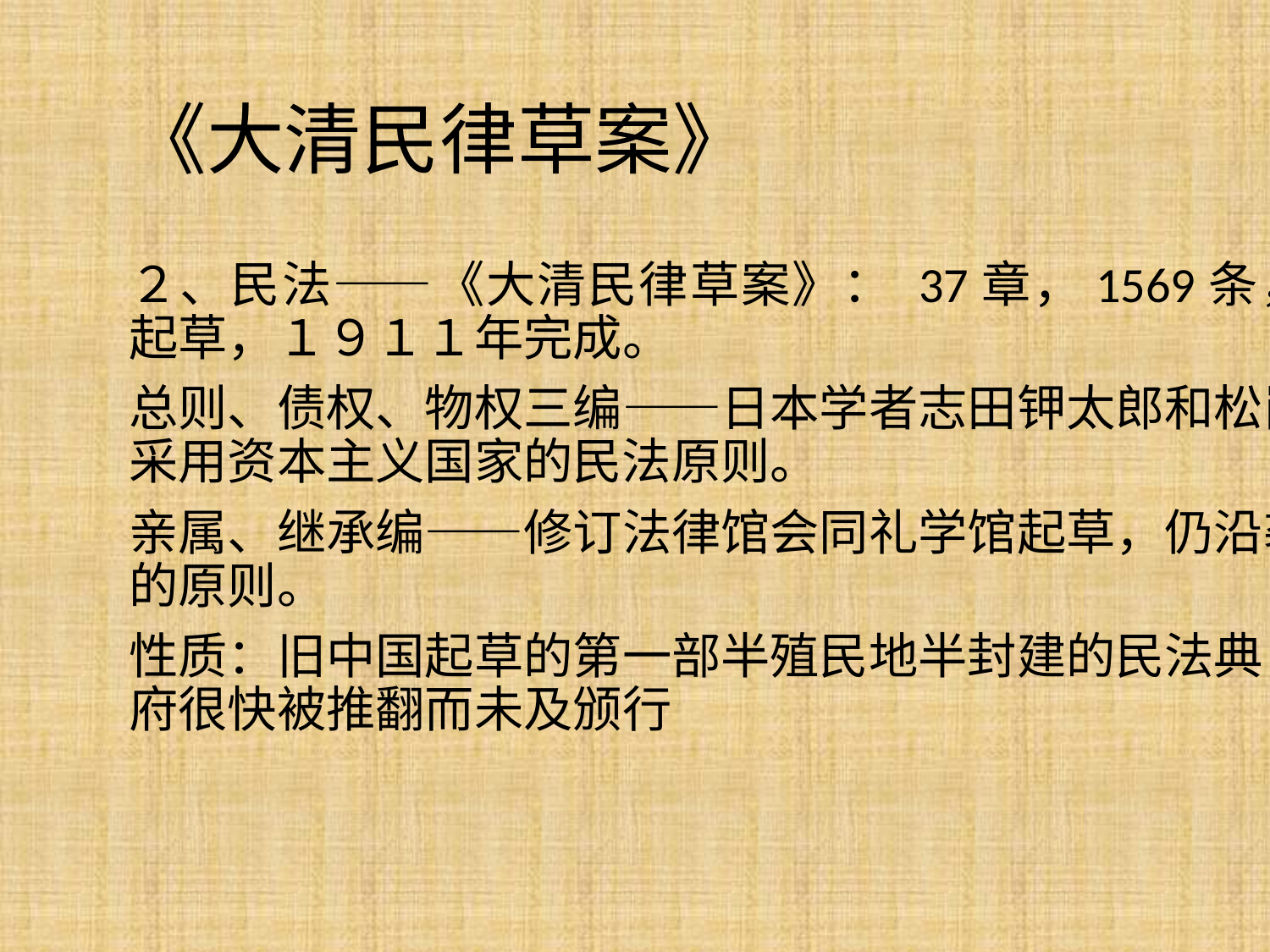

# 《大清民律草案》
２、民法——《大清民律草案》： 37章，1569条，１９０７年起草，１９１１年完成。
总则、债权、物权三编——日本学者志田钾太郎和松岗义睚起草，采用资本主义国家的民法原则。
亲属、继承编——修订法律馆会同礼学馆起草，仍沿袭封建制法律的原则。
性质：旧中国起草的第一部半殖民地半封建的民法典，但由于清政府很快被推翻而未及颁行